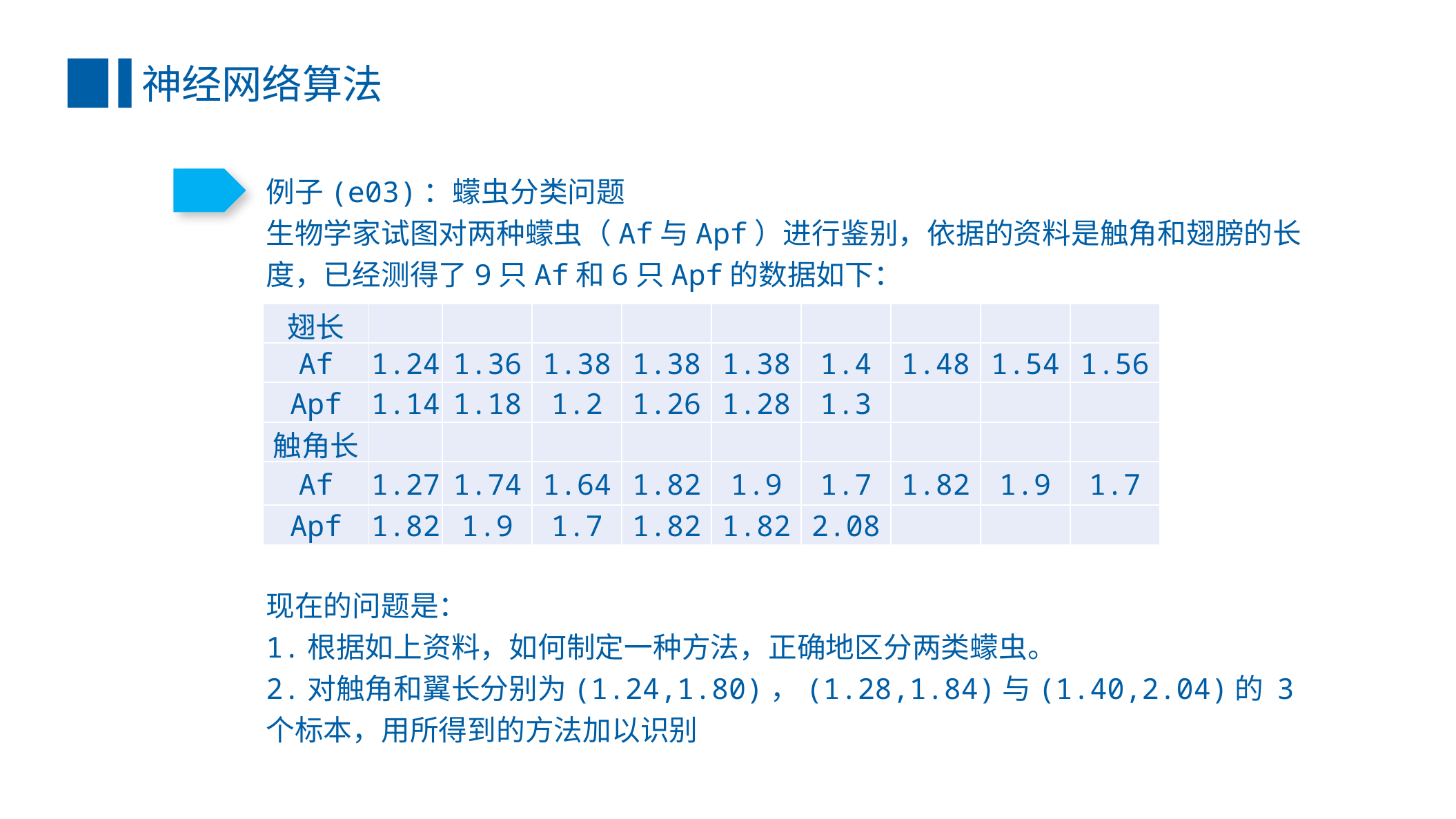

神经网络算法

例子(e03)：蠓虫分类问题
生物学家试图对两种蠓虫（Af与Apf）进行鉴别，依据的资料是触角和翅膀的长度，已经测得了9只Af和6只Apf的数据如下：

现在的问题是：
1.根据如上资料，如何制定一种方法，正确地区分两类蠓虫。
2.对触角和翼长分别为(1.24,1.80)，(1.28,1.84)与(1.40,2.04)的 3 个标本，用所得到的方法加以识别

| 翅长 |  |  |  |  |  |  |  |  |  |
| --- | --- | --- | --- | --- | --- | --- | --- | --- | --- |
| Af | 1.24 | 1.36 | 1.38 | 1.38 | 1.38 | 1.4 | 1.48 | 1.54 | 1.56 |
| Apf | 1.14 | 1.18 | 1.2 | 1.26 | 1.28 | 1.3 |  |  |  |
| 触角长 |  |  |  |  |  |  |  |  |  |
| Af | 1.27 | 1.74 | 1.64 | 1.82 | 1.9 | 1.7 | 1.82 | 1.9 | 1.7 |
| Apf | 1.82 | 1.9 | 1.7 | 1.82 | 1.82 | 2.08 |  |  |  |